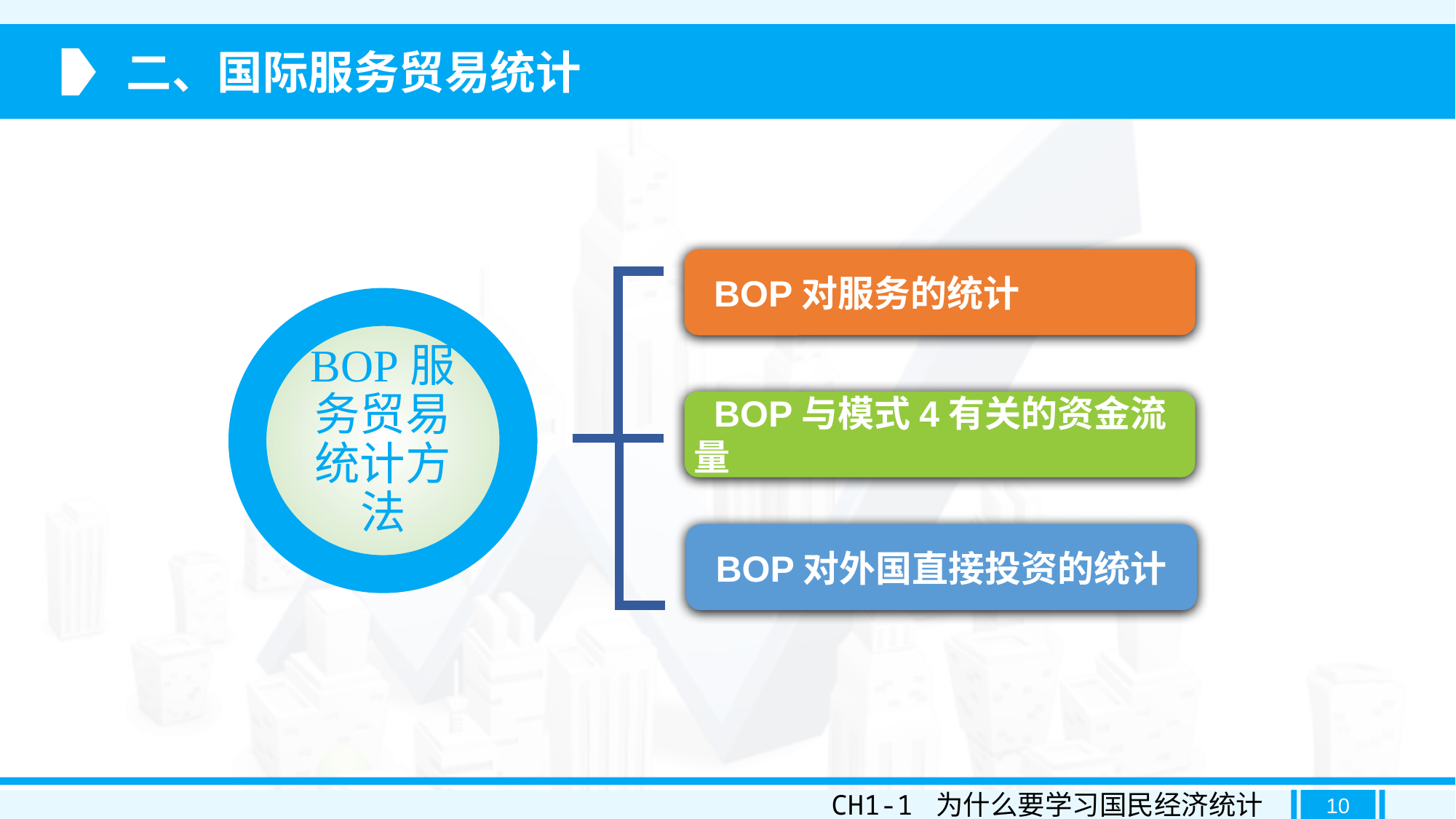

二、国际服务贸易统计

  BOP对服务的统计

BOP服务贸易统计方法
  BOP与模式4有关的资金流量
  BOP对外国直接投资的统计
CH1-1 为什么要学习国民经济统计学
10